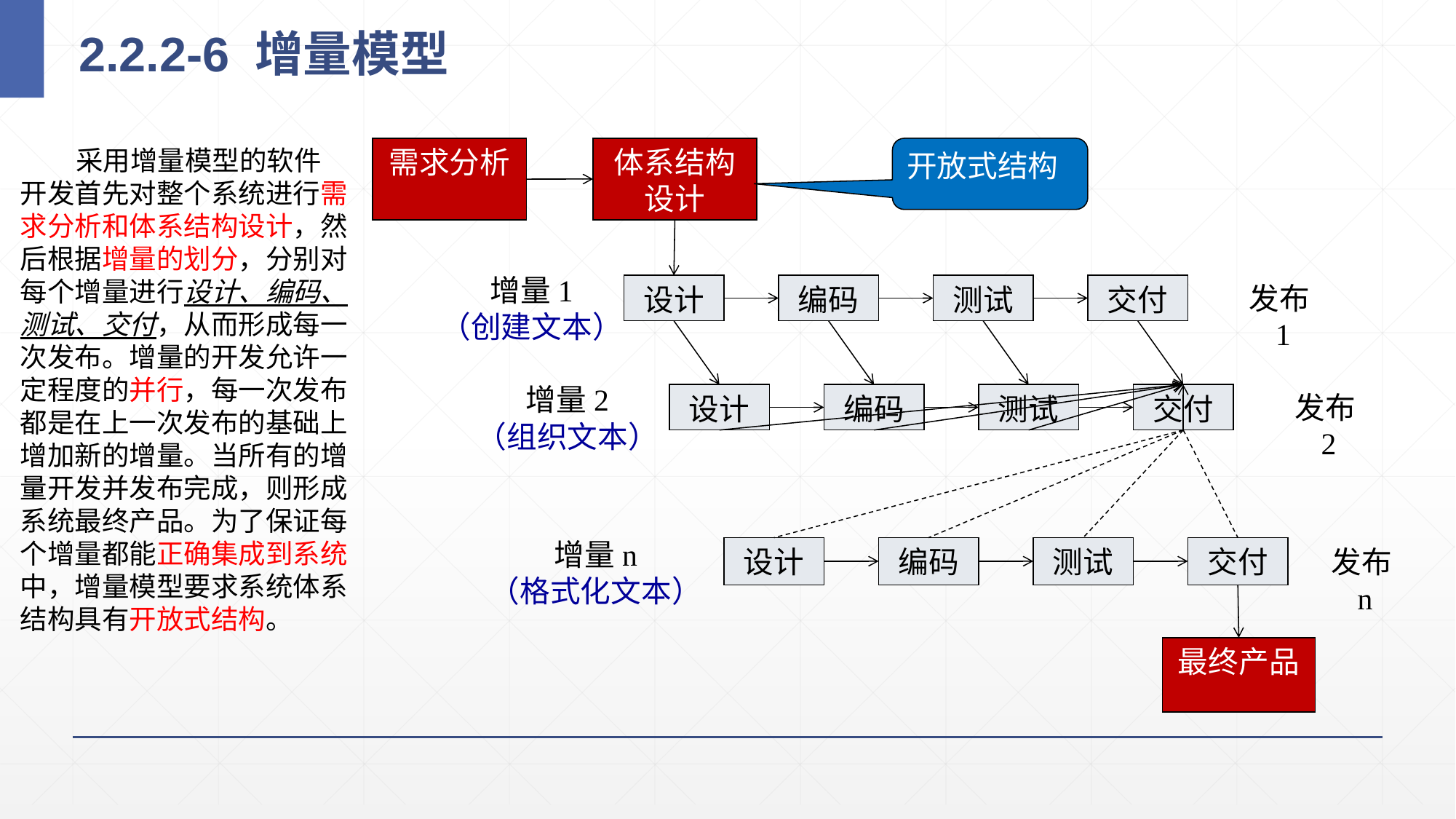

# 2.2.2-6 增量模型
        采用增量模型的软件开发首先对整个系统进行需求分析和体系结构设计，然后根据增量的划分，分别对每个增量进行设计、编码、测试、交付，从而形成每一次发布。增量的开发允许一定程度的并行，每一次发布都是在上一次发布的基础上增加新的增量。当所有的增量开发并发布完成，则形成系统最终产品。为了保证每个增量都能正确集成到系统中，增量模型要求系统体系结构具有开放式结构。
需求分析
体系结构设计
开放式结构
增量1
（创建文本）
发布1
设计
编码
测试
交付
增量2
（组织文本）

发布2
设计
编码
测试
交付
增量n
（格式化文本）
设计
编码
测试
交付
发布n
最终产品